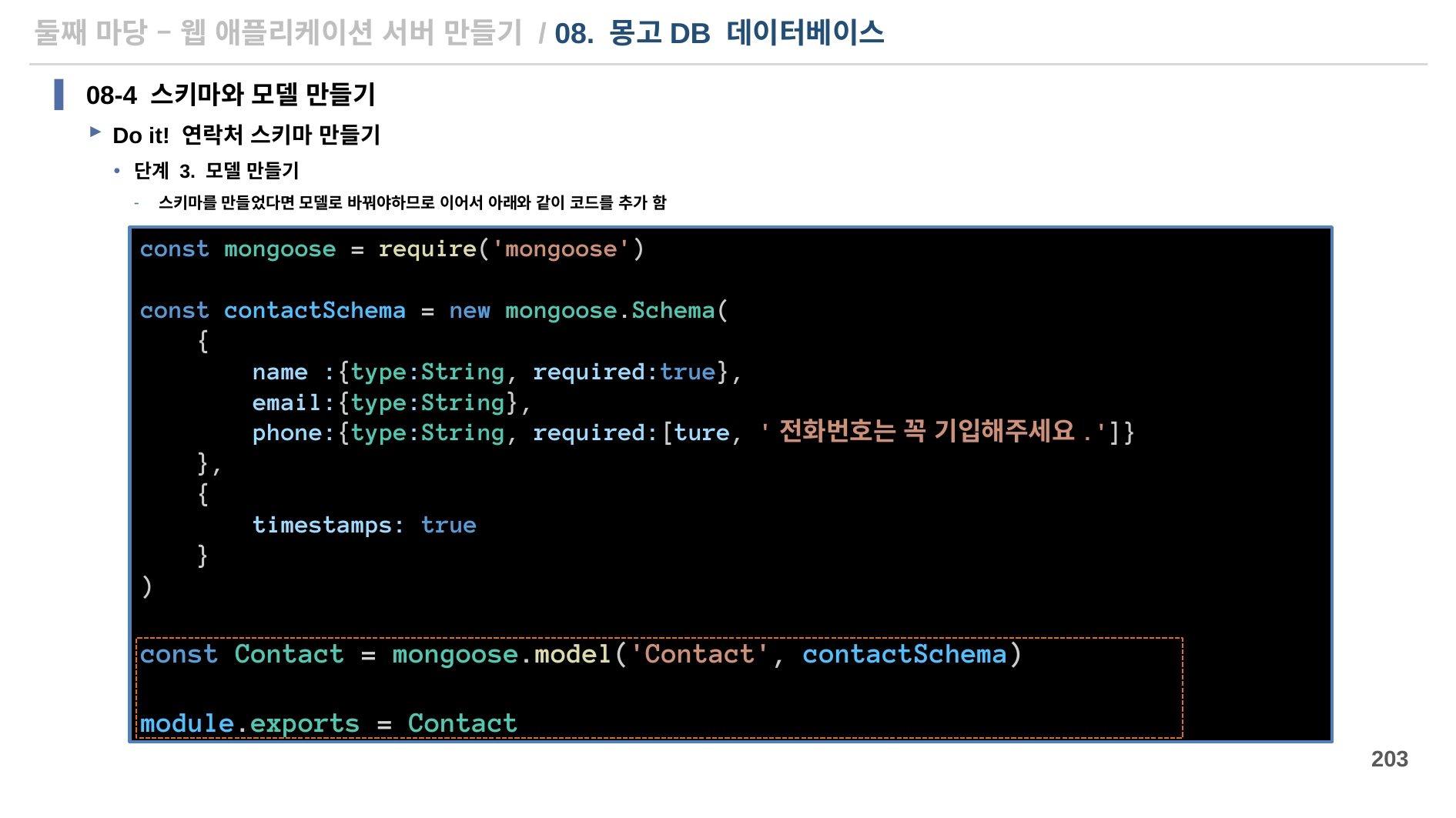

# 둘째 마당 – 웹 애플리케이션 서버 만들기 / 08. 몽고DB 데이터베이스
08-4 스키마와 모델 만들기
Do it! 연락처 스키마 만들기
단계 3. 모델 만들기
스키마를 만들었다면 모델로 바꿔야하므로 이어서 아래와 같이 코드를 추가 함
const mongoose = require('mongoose')
const contactSchema = new mongoose.Schema(
    {
        name :{type:String, required:true},
        email:{type:String},
        phone:{type:String, required:[ture, '전화번호는 꼭 기입해주세요.']}
    },
    {
        timestamps: true
    }
)
const Contact = mongoose.model('Contact', contactSchema)
module.exports = Contact

203